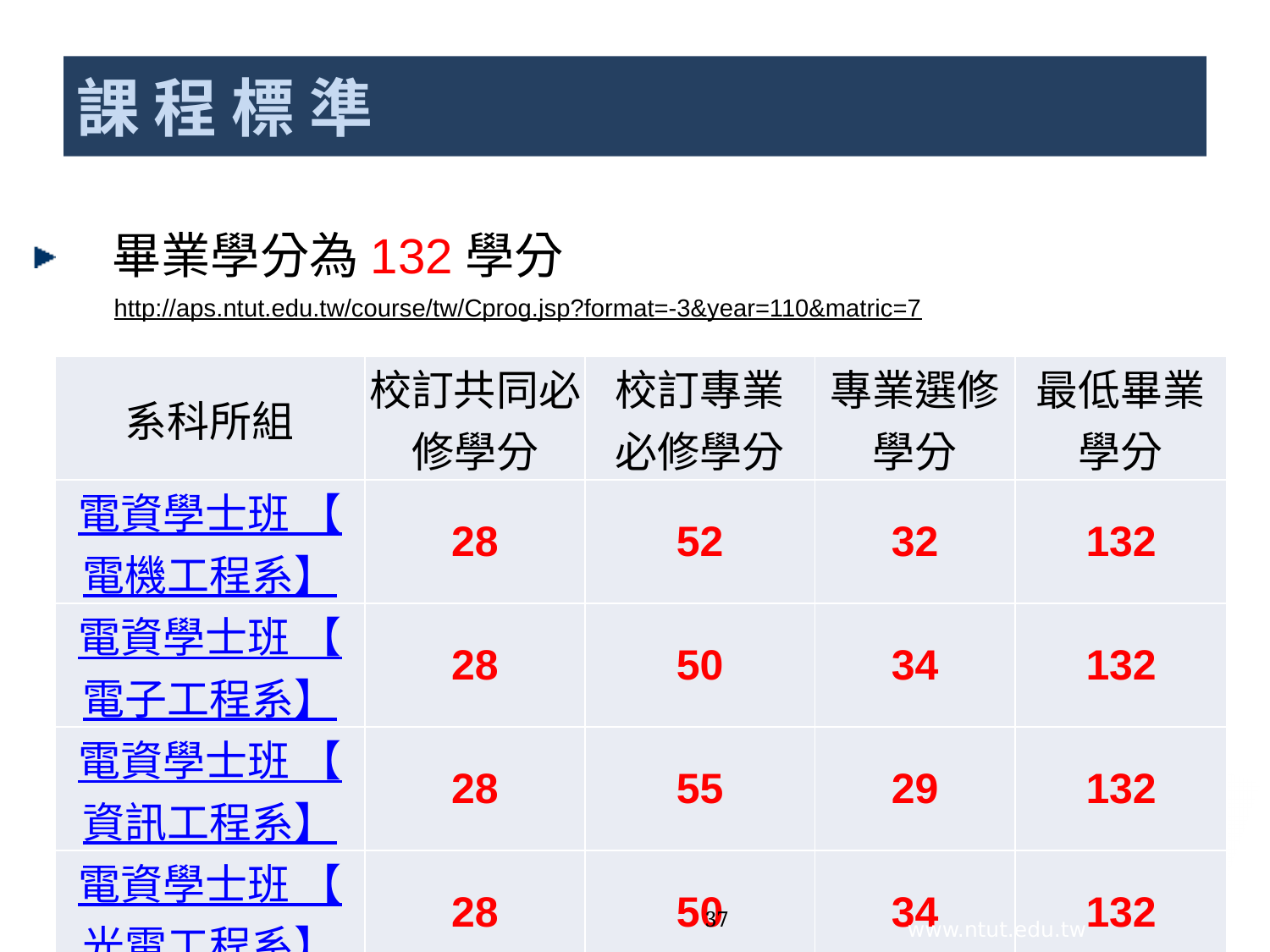

# 課 程 標 準
畢業學分為132學分
http://aps.ntut.edu.tw/course/tw/Cprog.jsp?format=-3&year=110&matric=7
| 系科所組 | 校訂共同必修學分 | 校訂專業 必修學分 | 專業選修 學分 | 最低畢業 學分 |
| --- | --- | --- | --- | --- |
| 電資學士班 【電機工程系】 | 28 | 52 | 32 | 132 |
| 電資學士班 【電子工程系】 | 28 | 50 | 34 | 132 |
| 電資學士班 【資訊工程系】 | 28 | 55 | 29 | 132 |
| 電資學士班 【光電工程系】 | 28 | 50 | 34 | 132 |
37
www.ntut.edu.tw